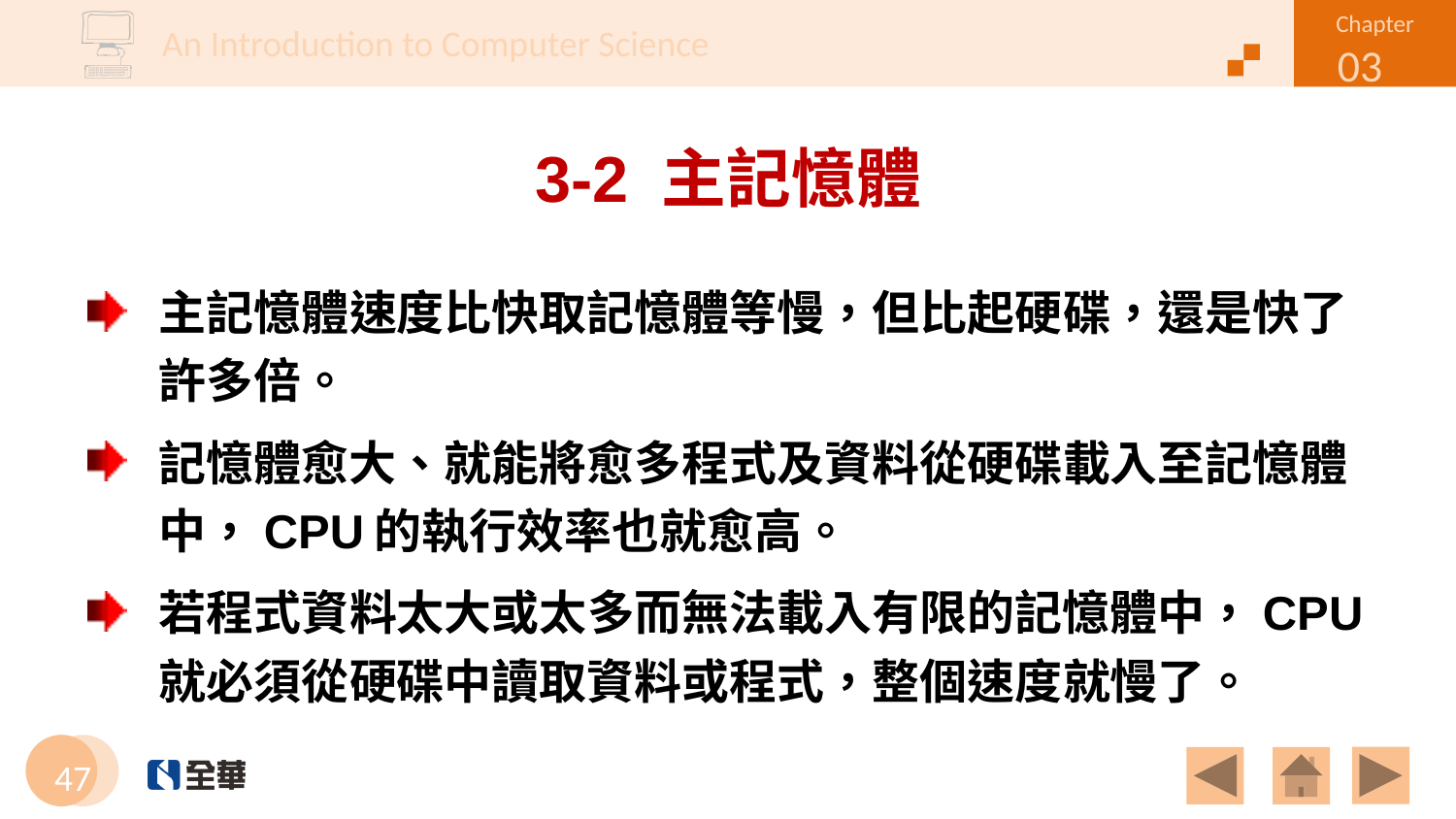

# 3-2 主記憶體
主記憶體速度比快取記憶體等慢，但比起硬碟，還是快了許多倍。
記憶體愈大、就能將愈多程式及資料從硬碟載入至記憶體中，CPU的執行效率也就愈高。
若程式資料太大或太多而無法載入有限的記憶體中，CPU就必須從硬碟中讀取資料或程式，整個速度就慢了。